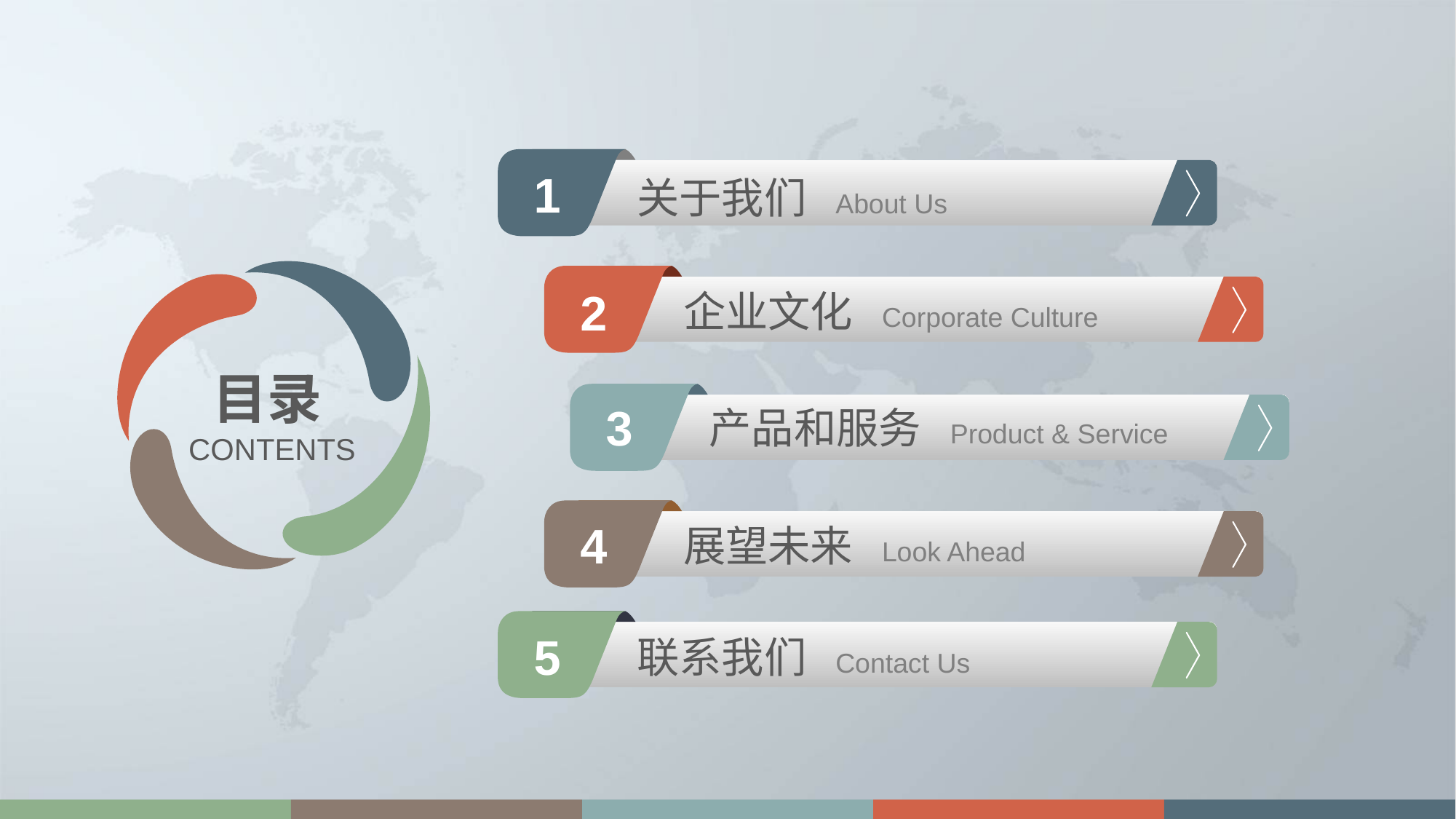

1

关于我们  About Us

2
企业文化  Corporate Culture
目录

3

产品和服务  Product & Service
CONTENTS

4

展望未来  Look Ahead

5

联系我们  Contact Us